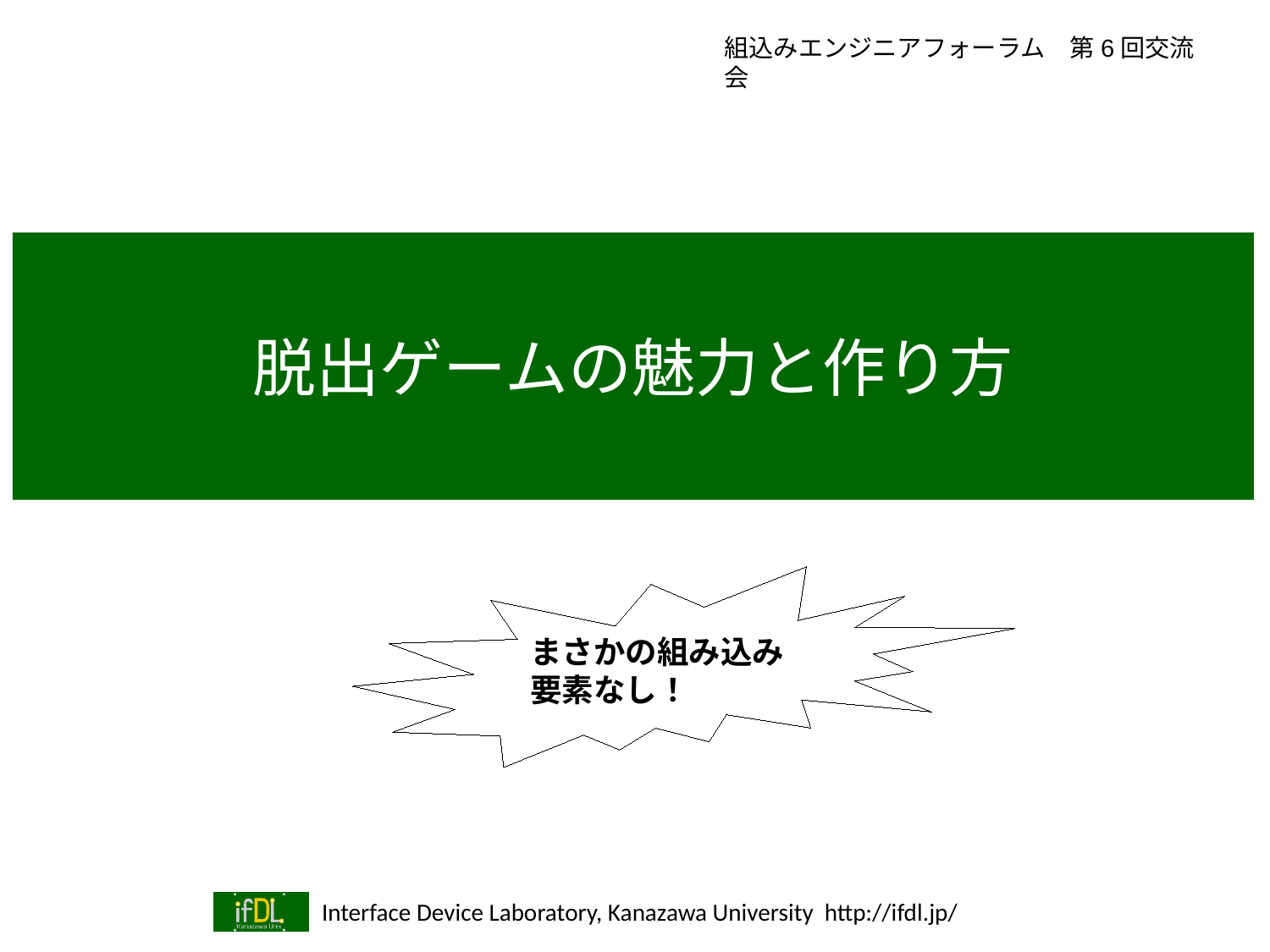

組込みエンジニアフォーラム　第6回交流会
# 脱出ゲームの魅力と作り方
まさかの組み込み要素なし！